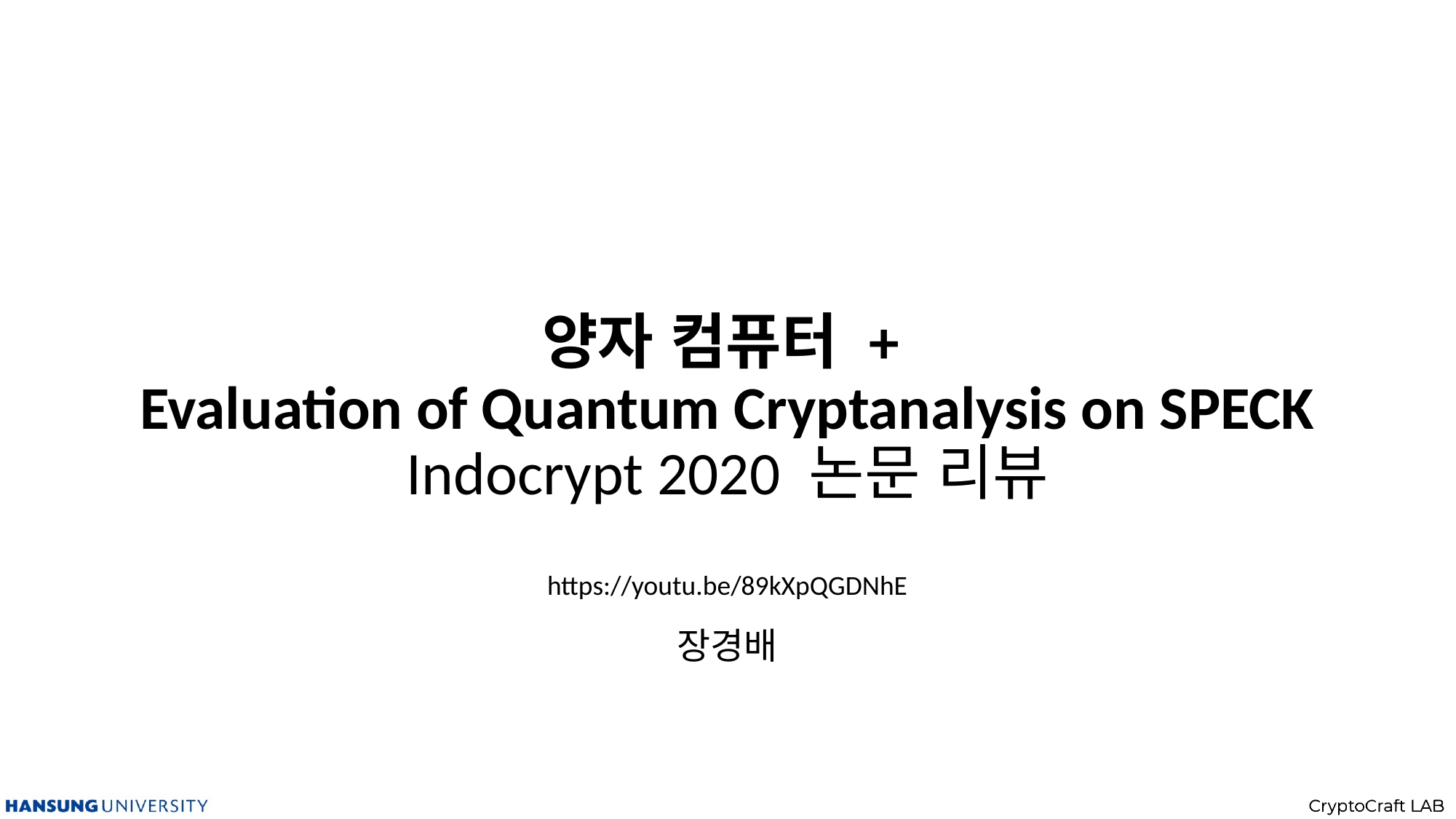

# 양자 컴퓨터 + Evaluation of Quantum Cryptanalysis on SPECK Indocrypt 2020 논문 리뷰
https://youtu.be/89kXpQGDNhE
장경배